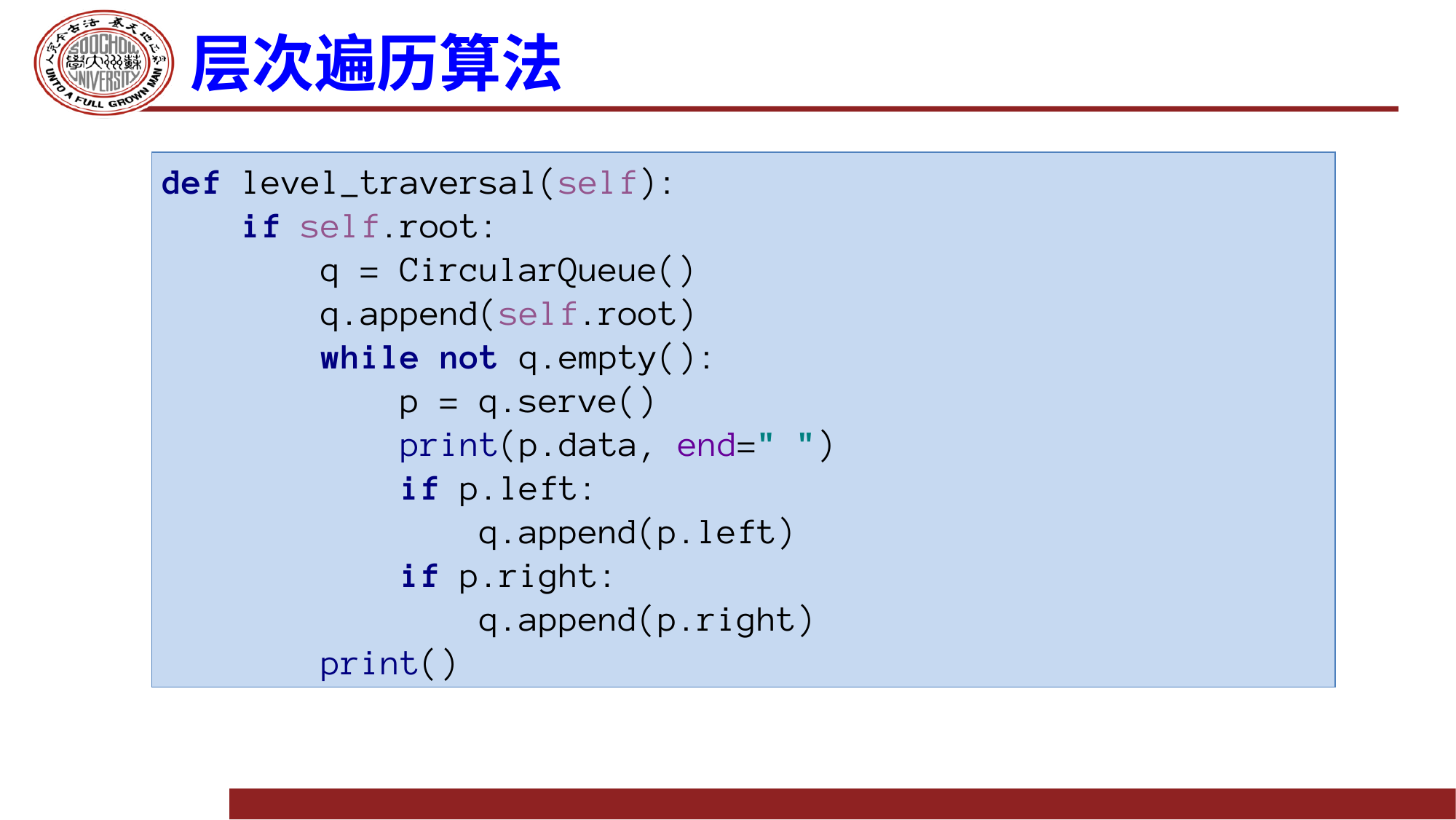

# 层次遍历算法
def level_traversal(self):
    if self.root:
        q = CircularQueue()
        q.append(self.root)
        while not q.empty():
            p = q.serve()
            print(p.data, end=" ")
            if p.left:
                q.append(p.left)
            if p.right:
                q.append(p.right)
        print()